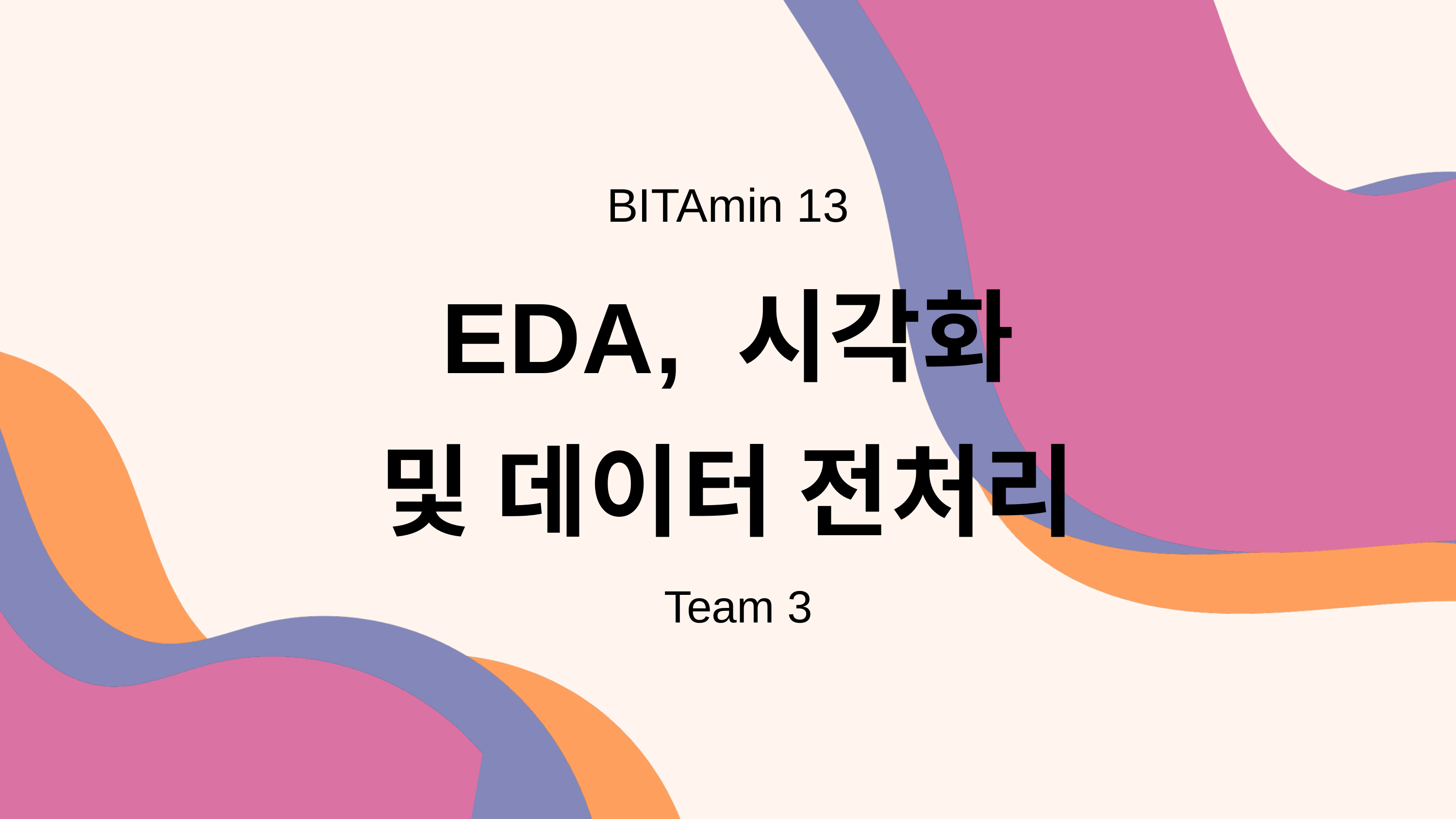

BITAmin 13
EDA, 시각화
및 데이터 전처리

Team 3